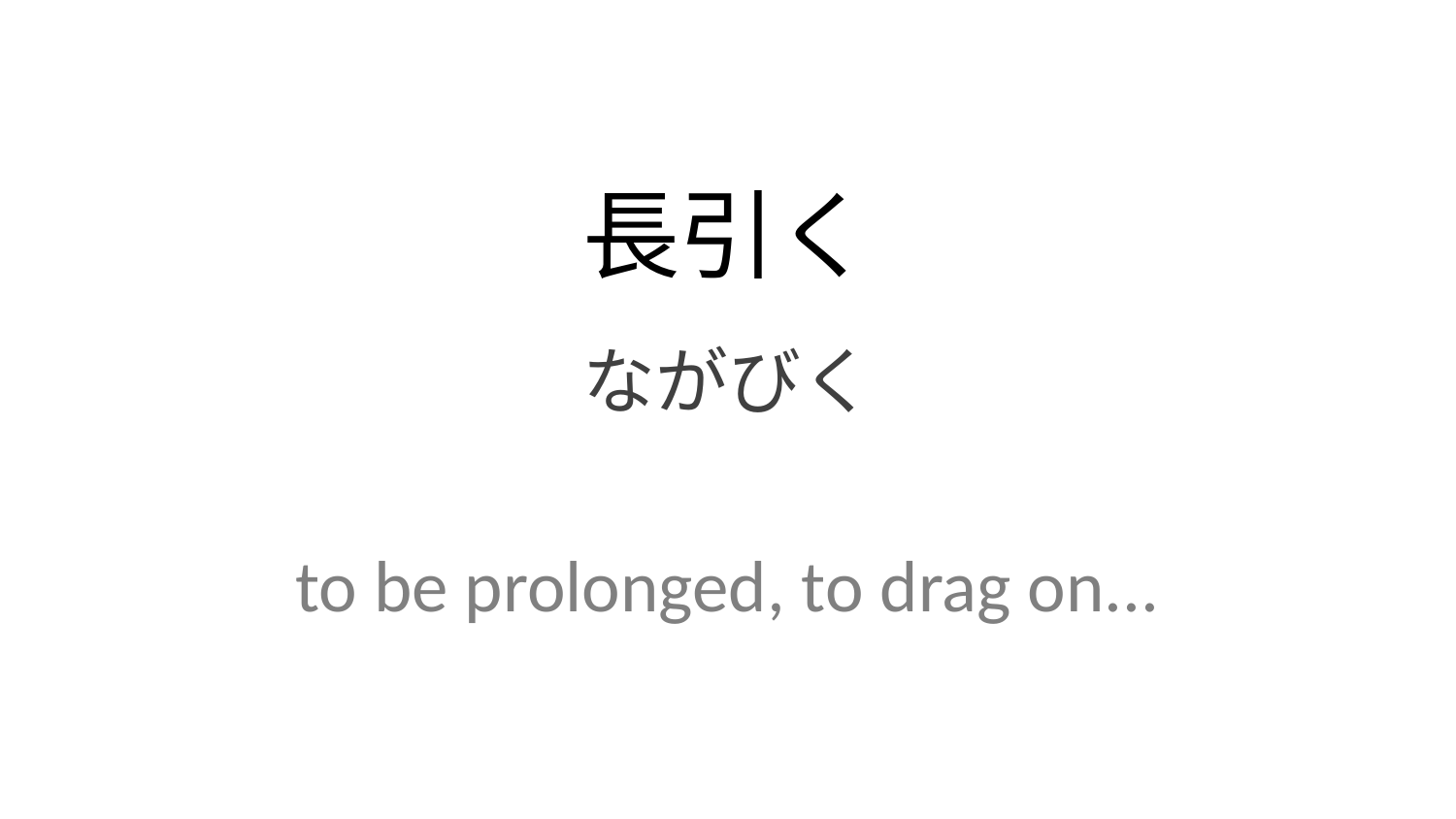

長引く

ながびく
to be prolonged, to drag on...